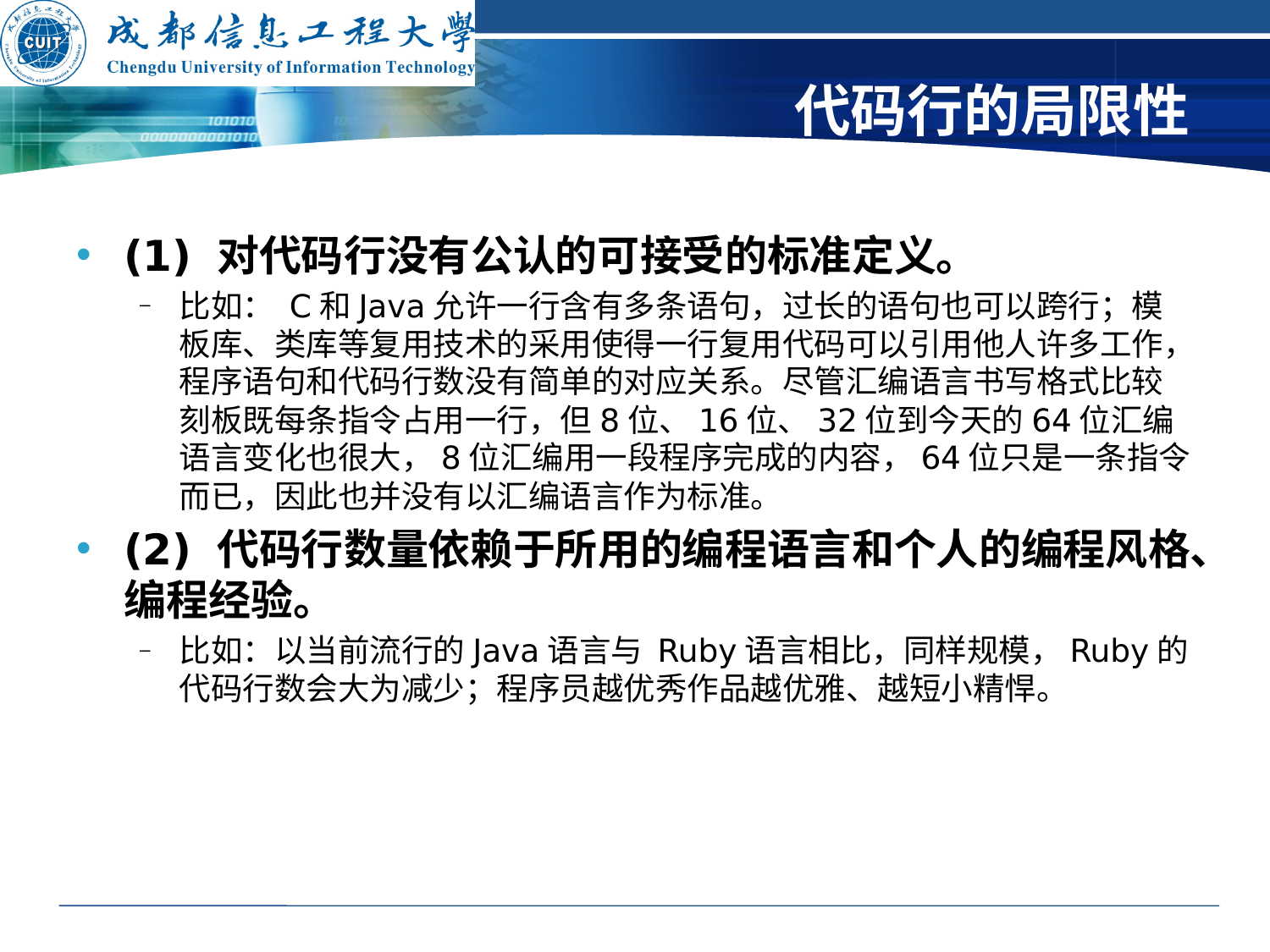

# 代码行的局限性
(1) 对代码行没有公认的可接受的标准定义。
比如： C和Java允许一行含有多条语句，过长的语句也可以跨行；模板库、类库等复用技术的采用使得一行复用代码可以引用他人许多工作，程序语句和代码行数没有简单的对应关系。尽管汇编语言书写格式比较刻板既每条指令占用一行，但8位、16位、32位到今天的64位汇编语言变化也很大，8位汇编用一段程序完成的内容，64位只是一条指令而已，因此也并没有以汇编语言作为标准。
(2) 代码行数量依赖于所用的编程语言和个人的编程风格、编程经验。
比如：以当前流行的Java语言与 Ruby语言相比，同样规模，Ruby的代码行数会大为减少；程序员越优秀作品越优雅、越短小精悍。